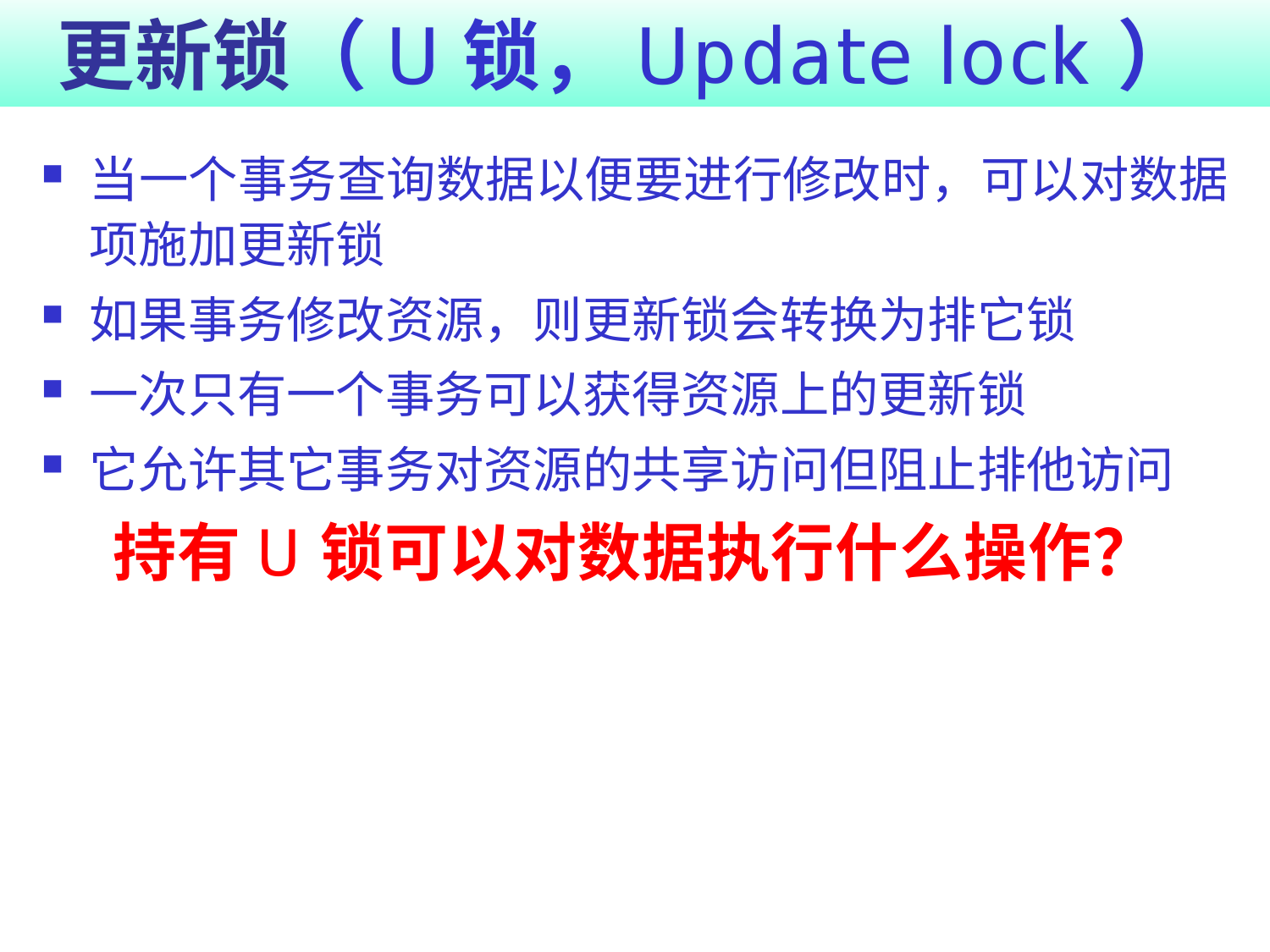

# 更新锁（U锁，Update lock）
当一个事务查询数据以便要进行修改时，可以对数据项施加更新锁
如果事务修改资源，则更新锁会转换为排它锁
一次只有一个事务可以获得资源上的更新锁
它允许其它事务对资源的共享访问但阻止排他访问
持有U锁可以对数据执行什么操作？